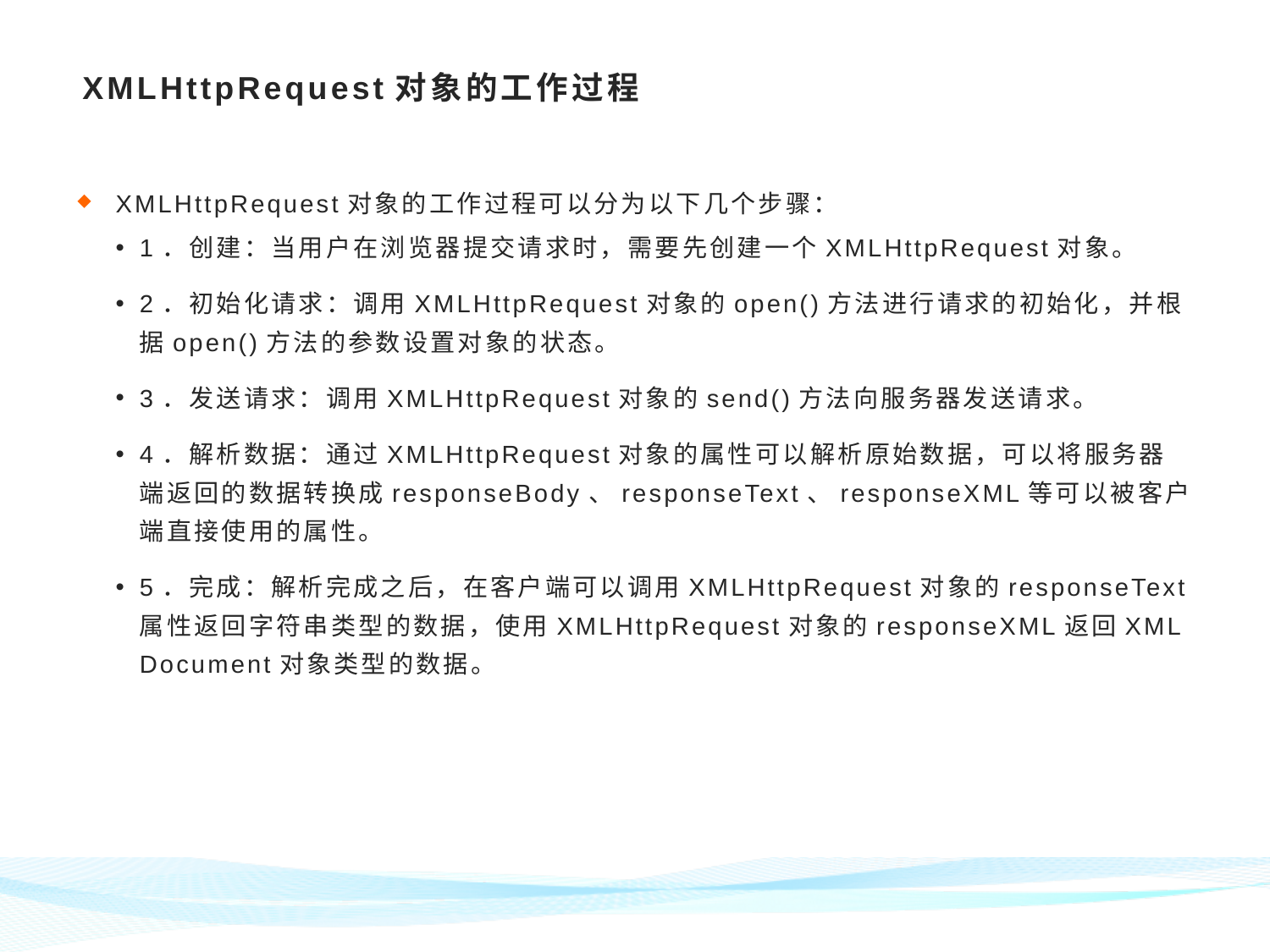

XMLHttpRequest对象的工作过程
XMLHttpRequest对象的工作过程可以分为以下几个步骤：
1．创建：当用户在浏览器提交请求时，需要先创建一个XMLHttpRequest对象。
2．初始化请求：调用XMLHttpRequest对象的open()方法进行请求的初始化，并根据open()方法的参数设置对象的状态。
3．发送请求：调用XMLHttpRequest对象的send()方法向服务器发送请求。
4．解析数据：通过XMLHttpRequest对象的属性可以解析原始数据，可以将服务器端返回的数据转换成responseBody、responseText、responseXML等可以被客户端直接使用的属性。
5．完成：解析完成之后，在客户端可以调用XMLHttpRequest对象的responseText属性返回字符串类型的数据，使用XMLHttpRequest对象的responseXML返回XML Document对象类型的数据。
225